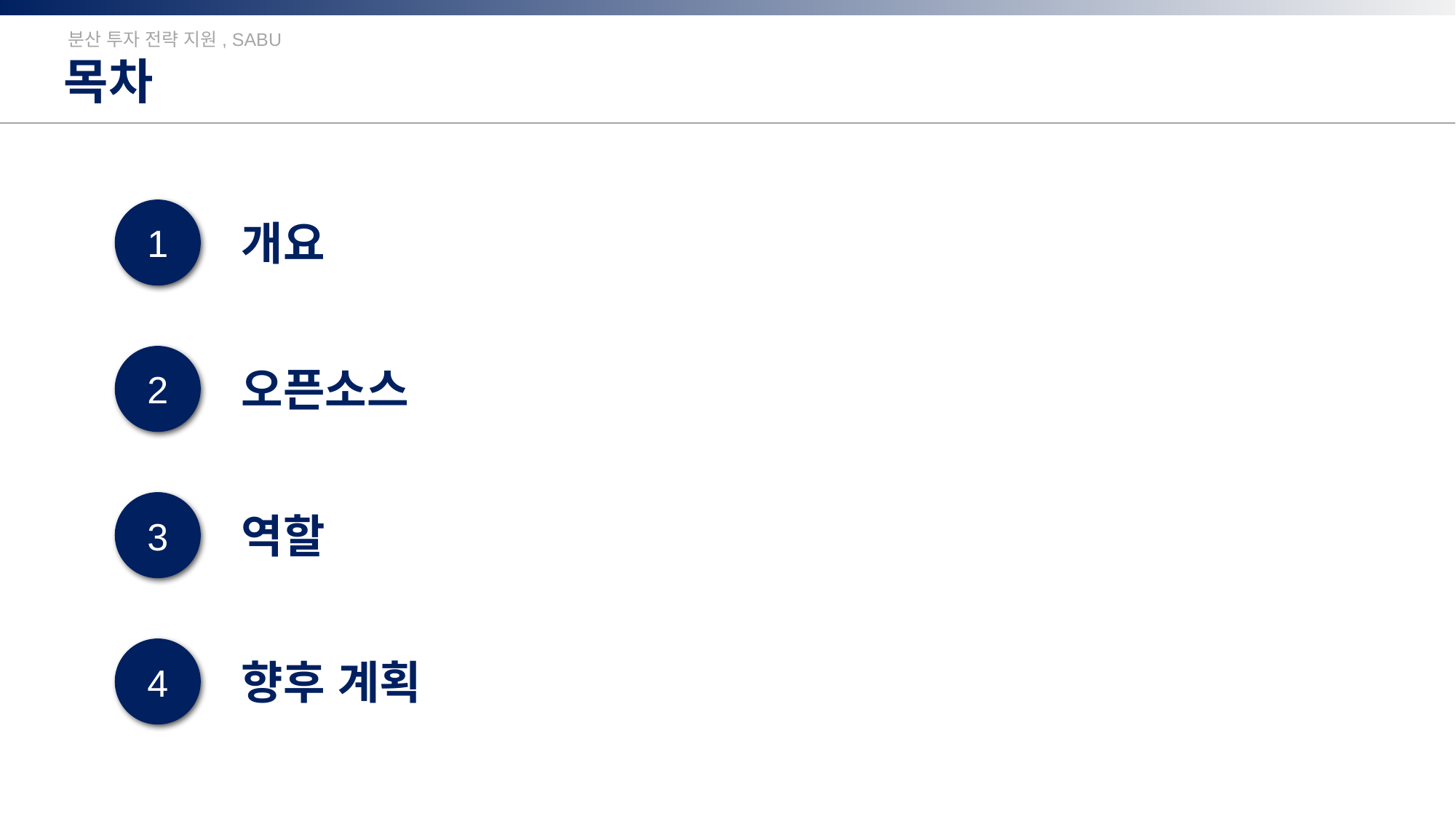

분산 투자 전략 지원, SABU
목차
1
개요
2
오픈소스
3
역할
4
향후 계획